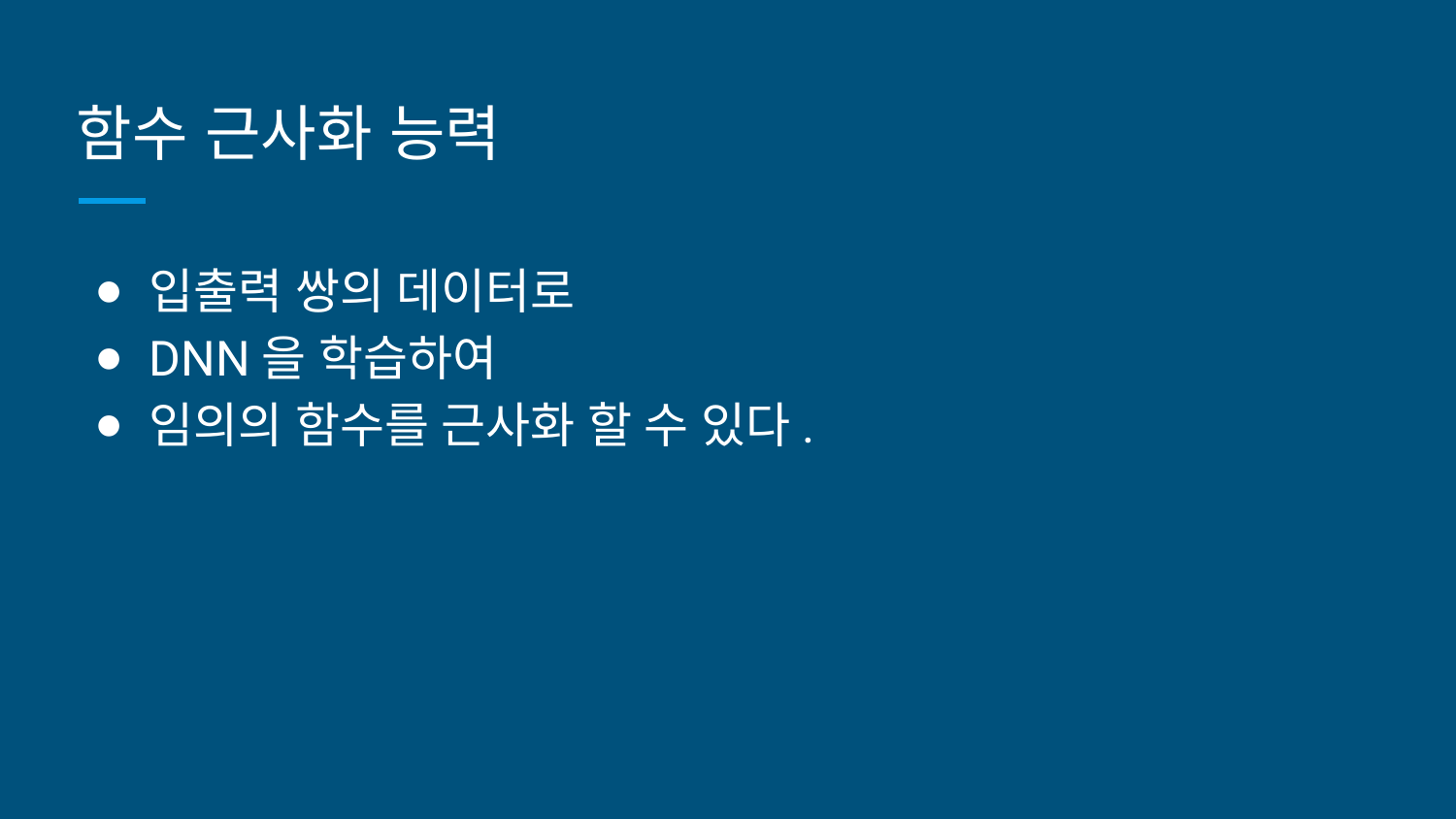

# 함수 근사화 능력
입출력 쌍의 데이터로
DNN을 학습하여
임의의 함수를 근사화 할 수 있다.